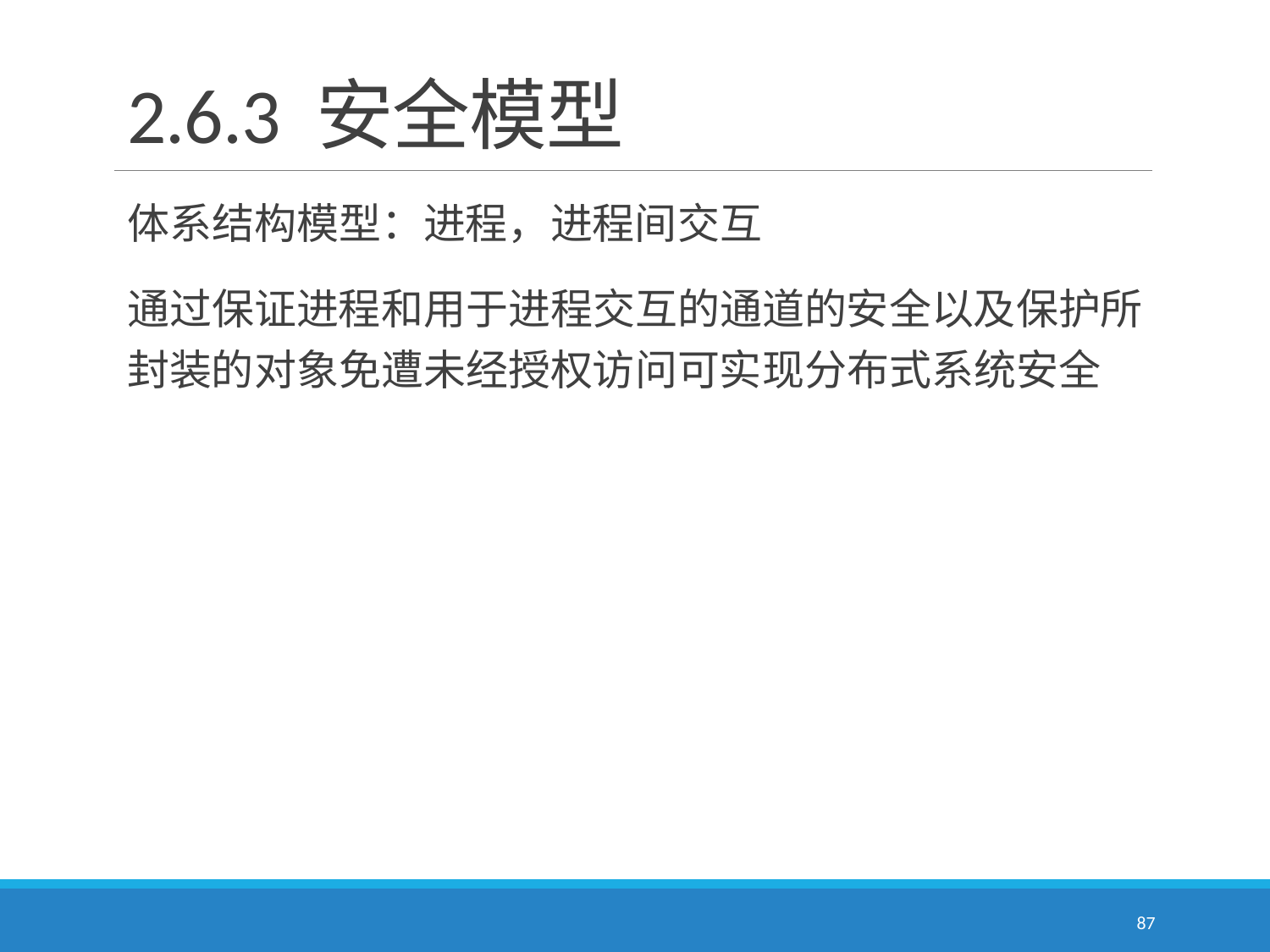

# 2.6.3 安全模型
体系结构模型：进程，进程间交互
通过保证进程和用于进程交互的通道的安全以及保护所封装的对象免遭未经授权访问可实现分布式系统安全

87